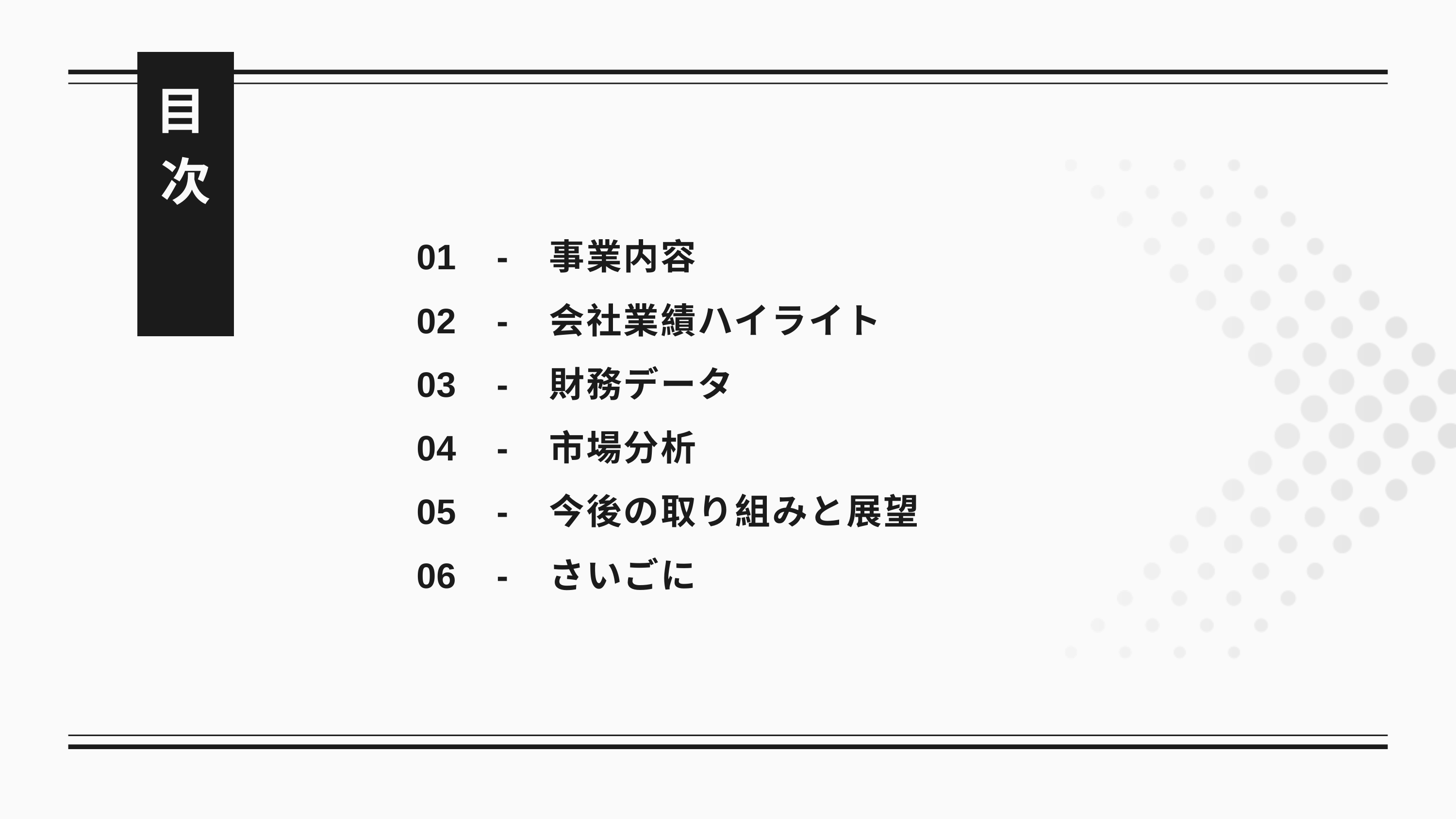

目次

01
02
03
04
05
06
-
-
-
-
-
-
事業内容
会社業績ハイライト
財務データ
市場分析
今後の取り組みと展望
さいごに